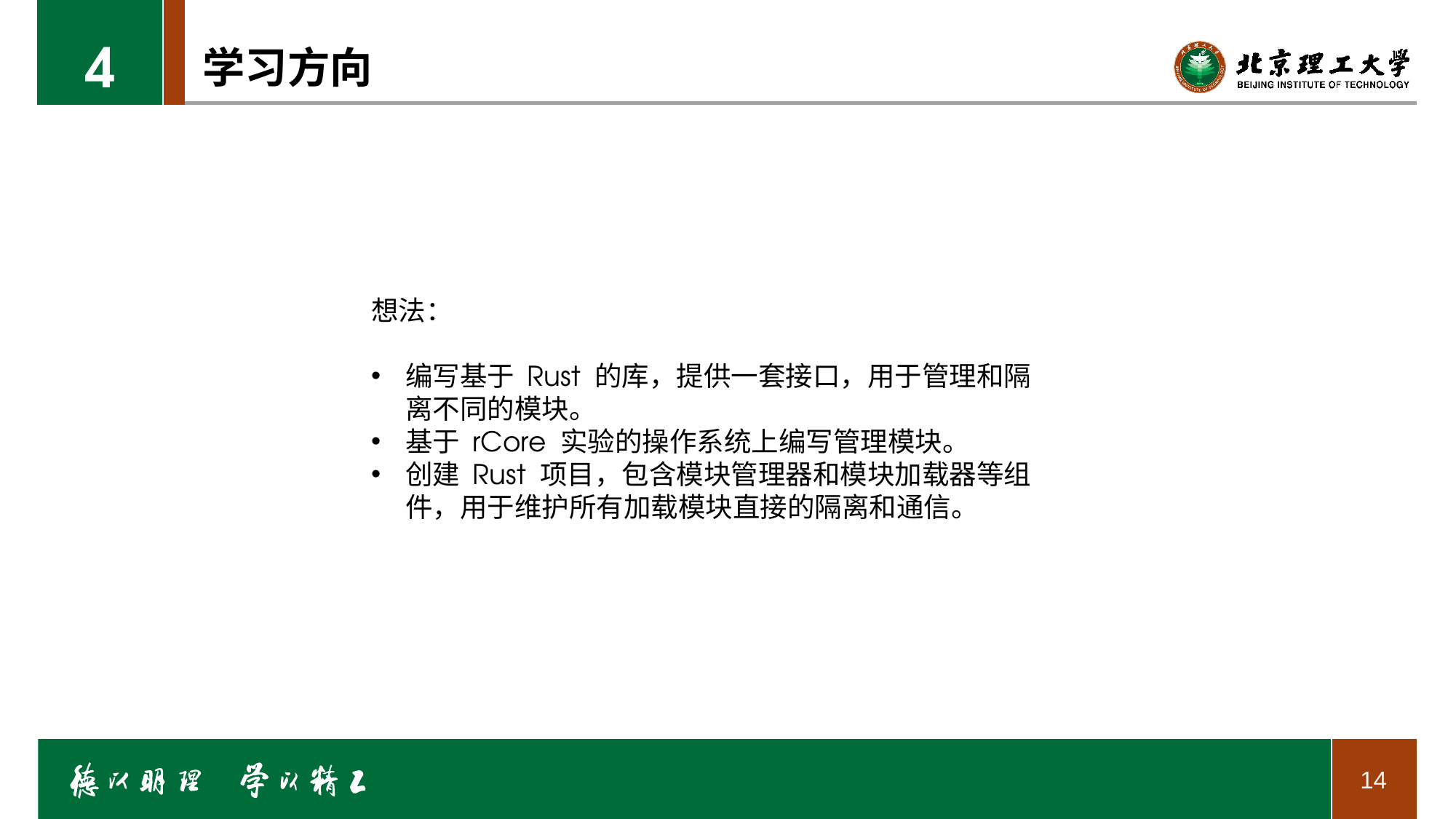

4
# 学习方向
想法：

编写基于 Rust 的库，提供一套接口，用于管理和隔离不同的模块。
基于 rCore 实验的操作系统上编写管理模块。
创建 Rust 项目，包含模块管理器和模块加载器等组件，用于维护所有加载模块直接的隔离和通信。